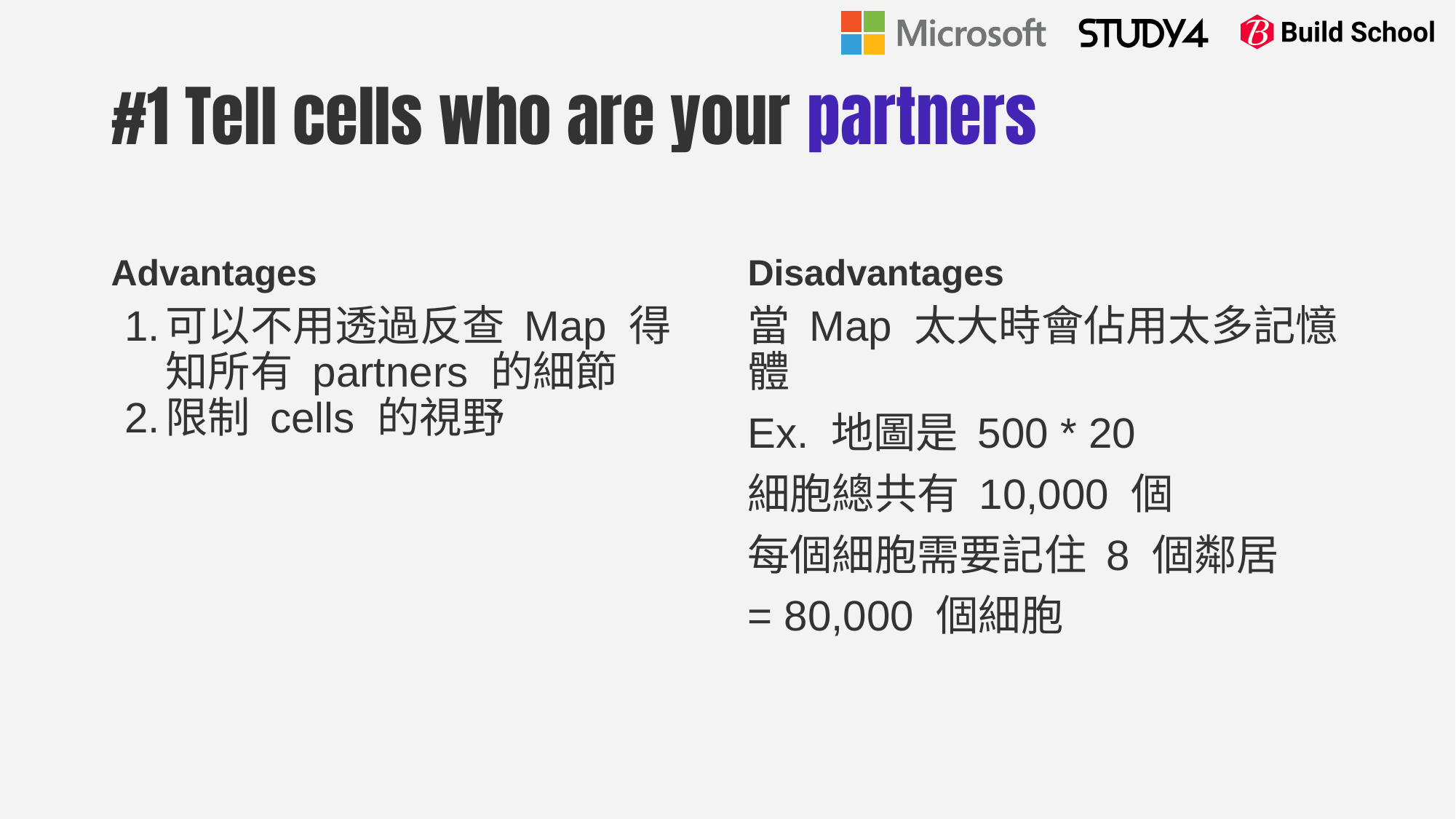

# #1 Tell cells who are your partners
Advantages
Disadvantages
可以不用透過反查 Map 得知所有 partners 的細節
限制 cells 的視野

當 Map 太大時會佔用太多記憶體
Ex. 地圖是 500 * 20
細胞總共有 10,000 個
每個細胞需要記住 8 個鄰居
= 80,000 個細胞